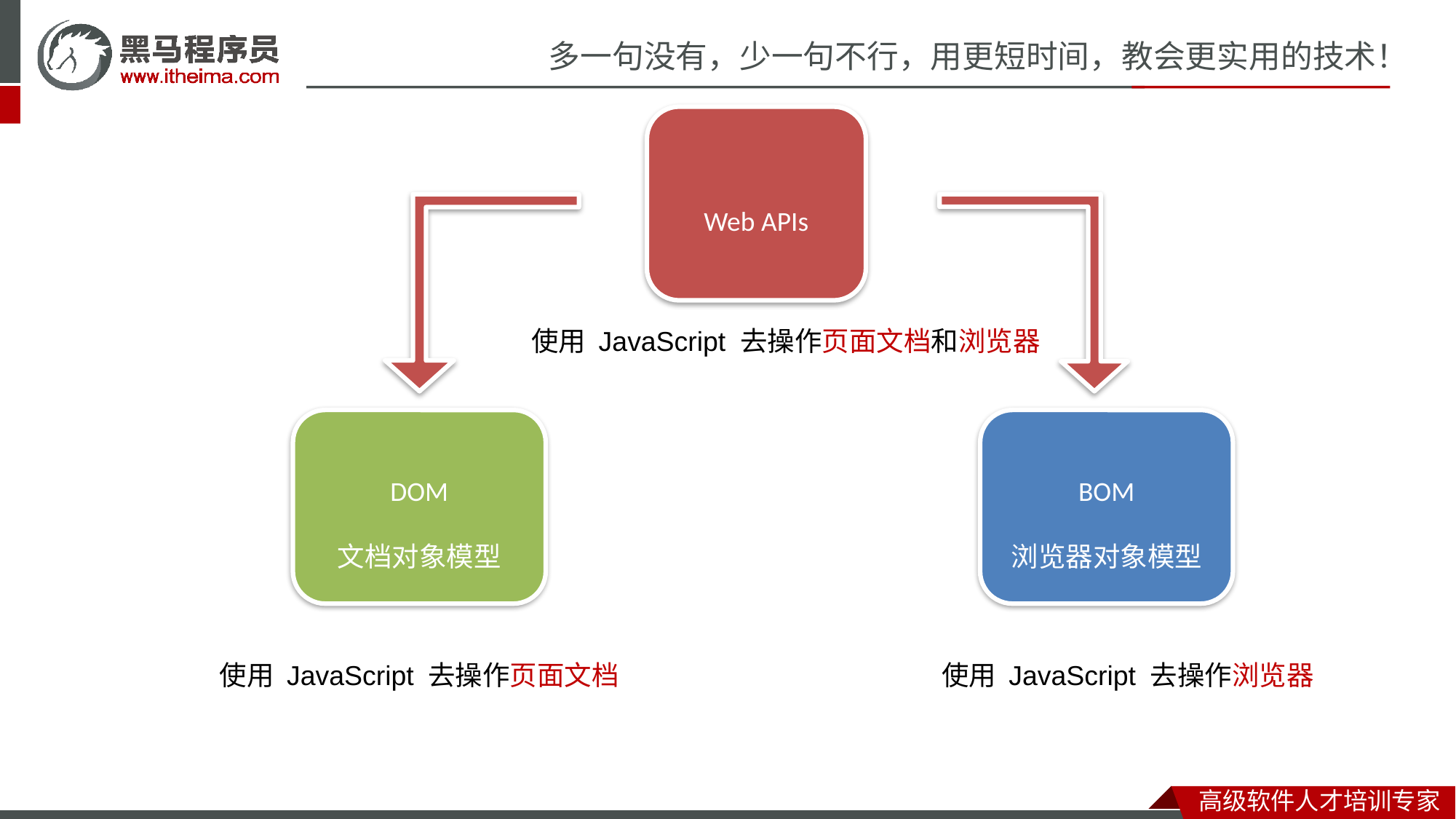

Web APIs

使用 JavaScript 去操作页面文档和浏览器
DOM
文档对象模型
BOM
浏览器对象模型
使用 JavaScript 去操作页面文档
使用 JavaScript 去操作浏览器